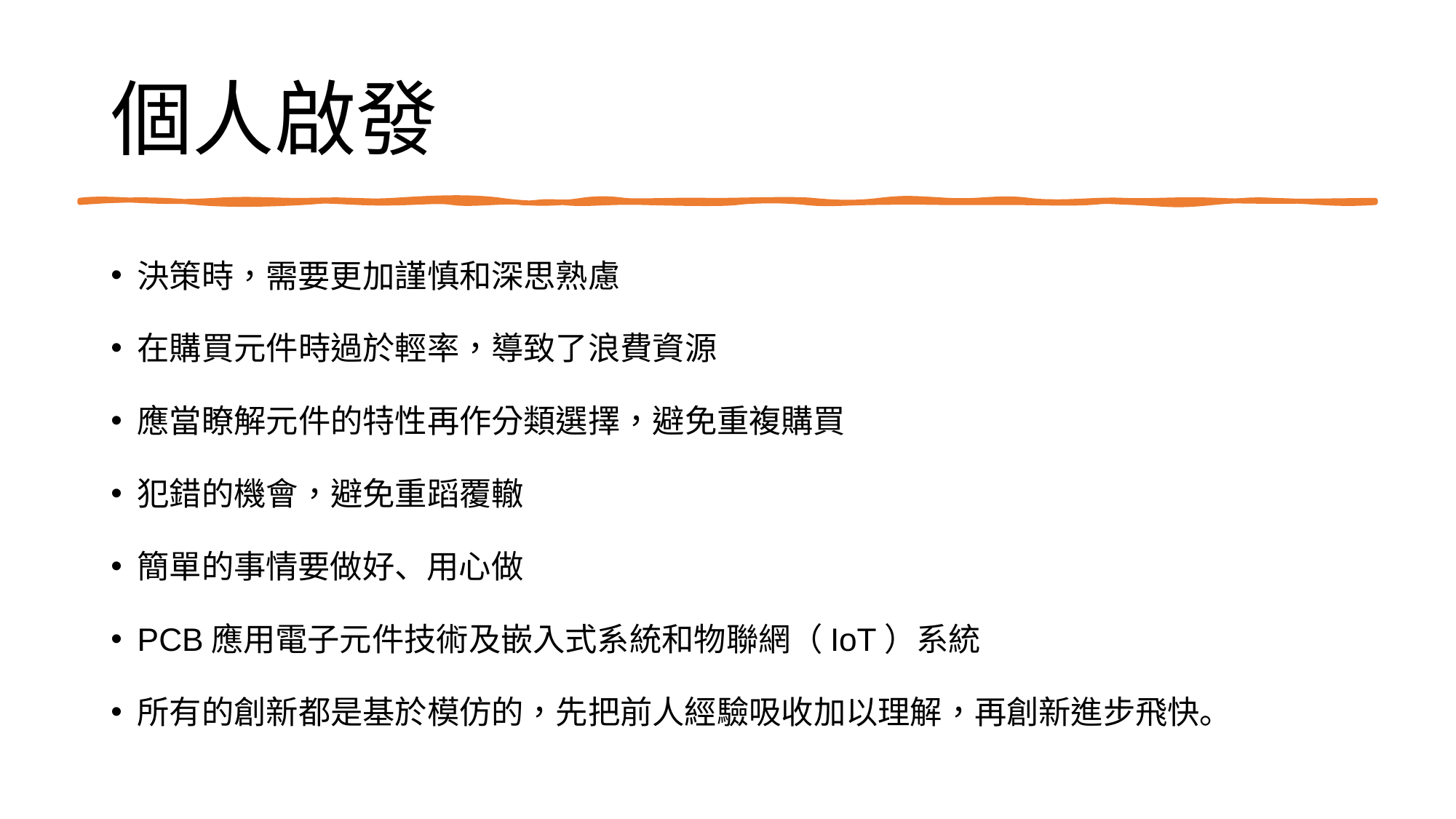

# 個人啟發

決策時，需要更加謹慎和深思熟慮
在購買元件時過於輕率，導致了浪費資源
應當瞭解元件的特性再作分類選擇，避免重複購買
犯錯的機會，避免重蹈覆轍
簡單的事情要做好、用心做
PCB應用電子元件技術及嵌入式系統和物聯網（IoT）系統
所有的創新都是基於模仿的，先把前人經驗吸收加以理解，再創新進步飛快。